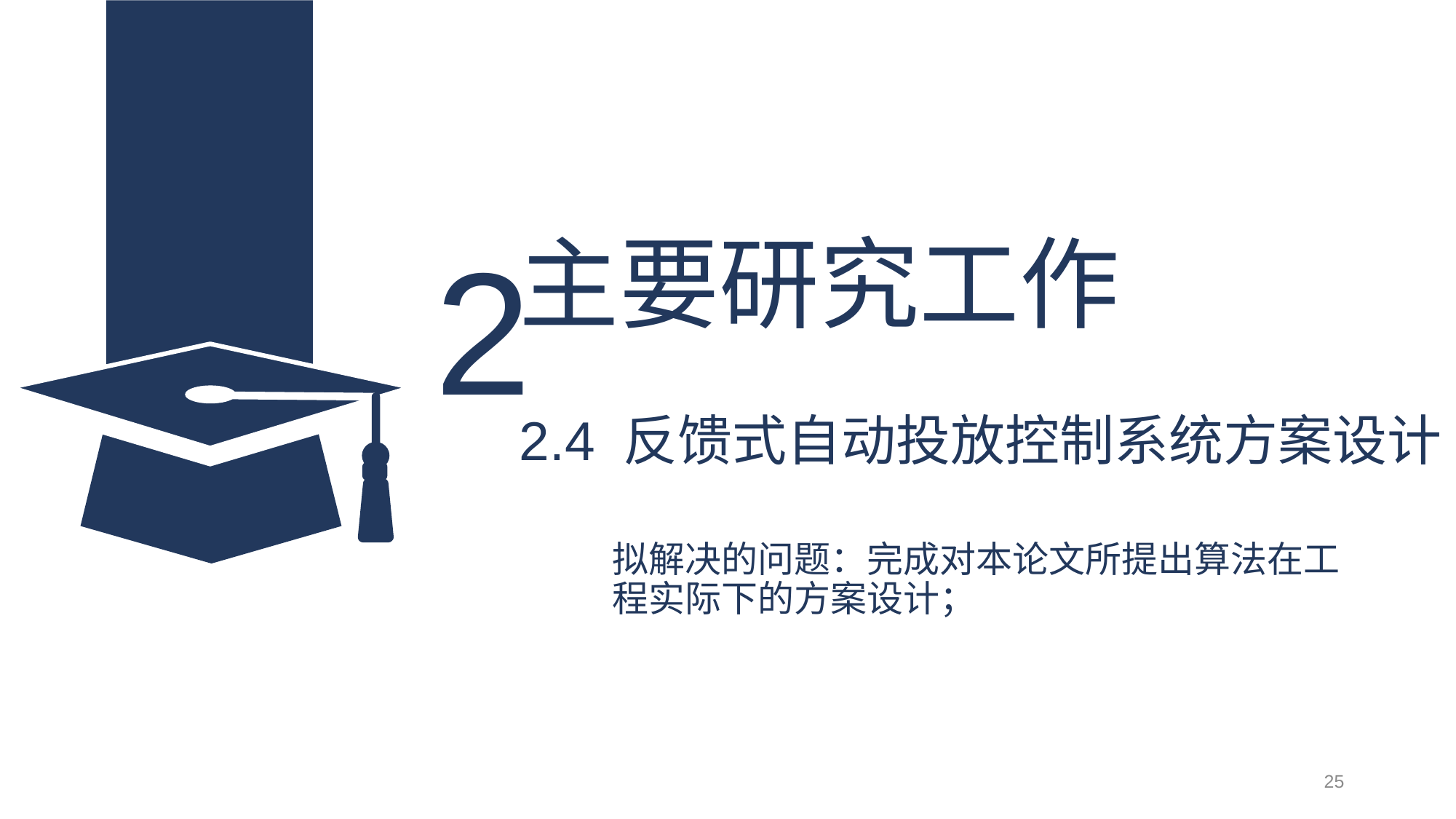

2
主要研究工作

2.4 反馈式自动投放控制系统方案设计

拟解决的问题：完成对本论文所提出算法在工程实际下的方案设计；
25